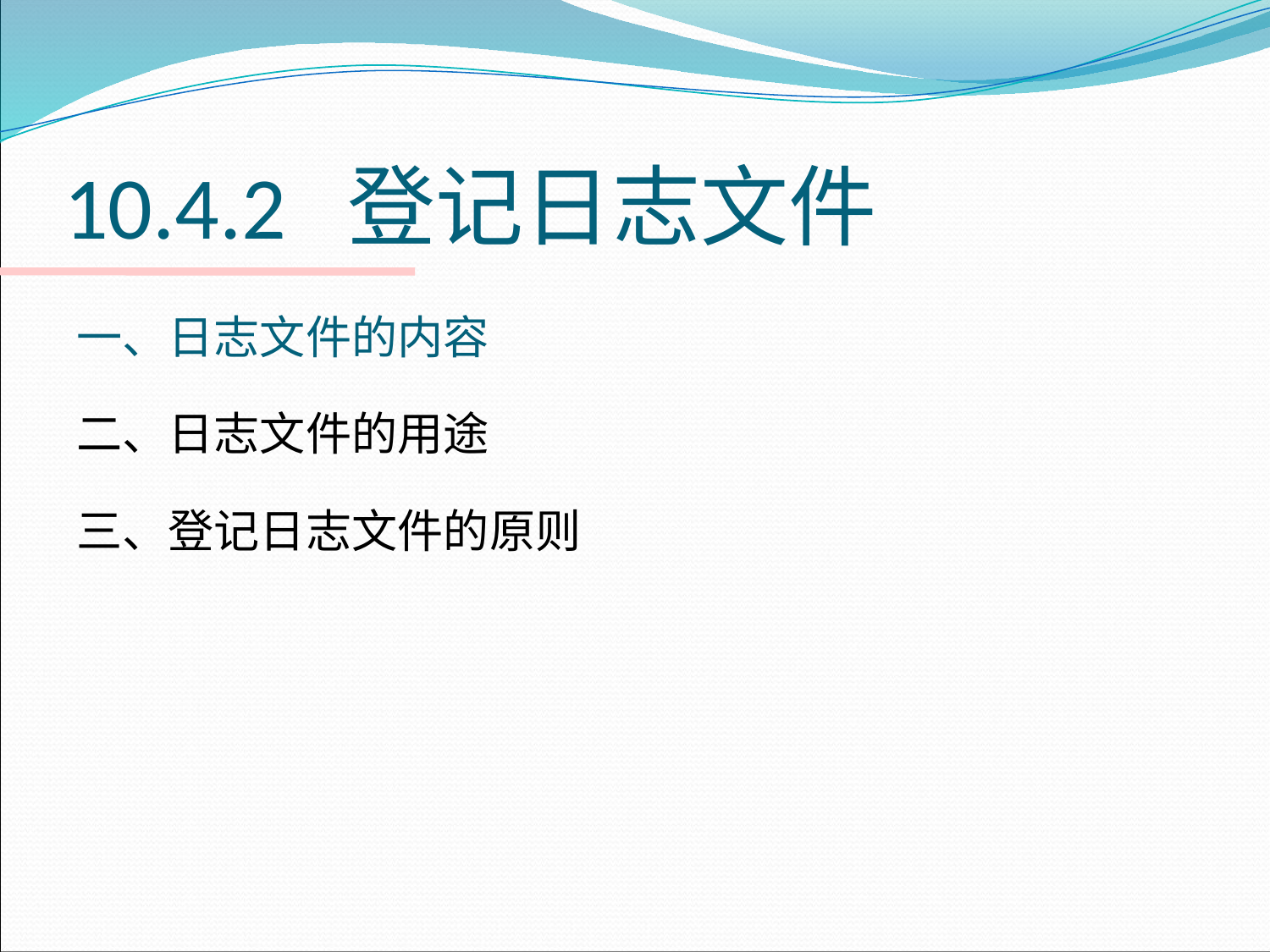

# 10.4.2  登记日志文件
一、日志文件的内容
二、日志文件的用途
三、登记日志文件的原则

938